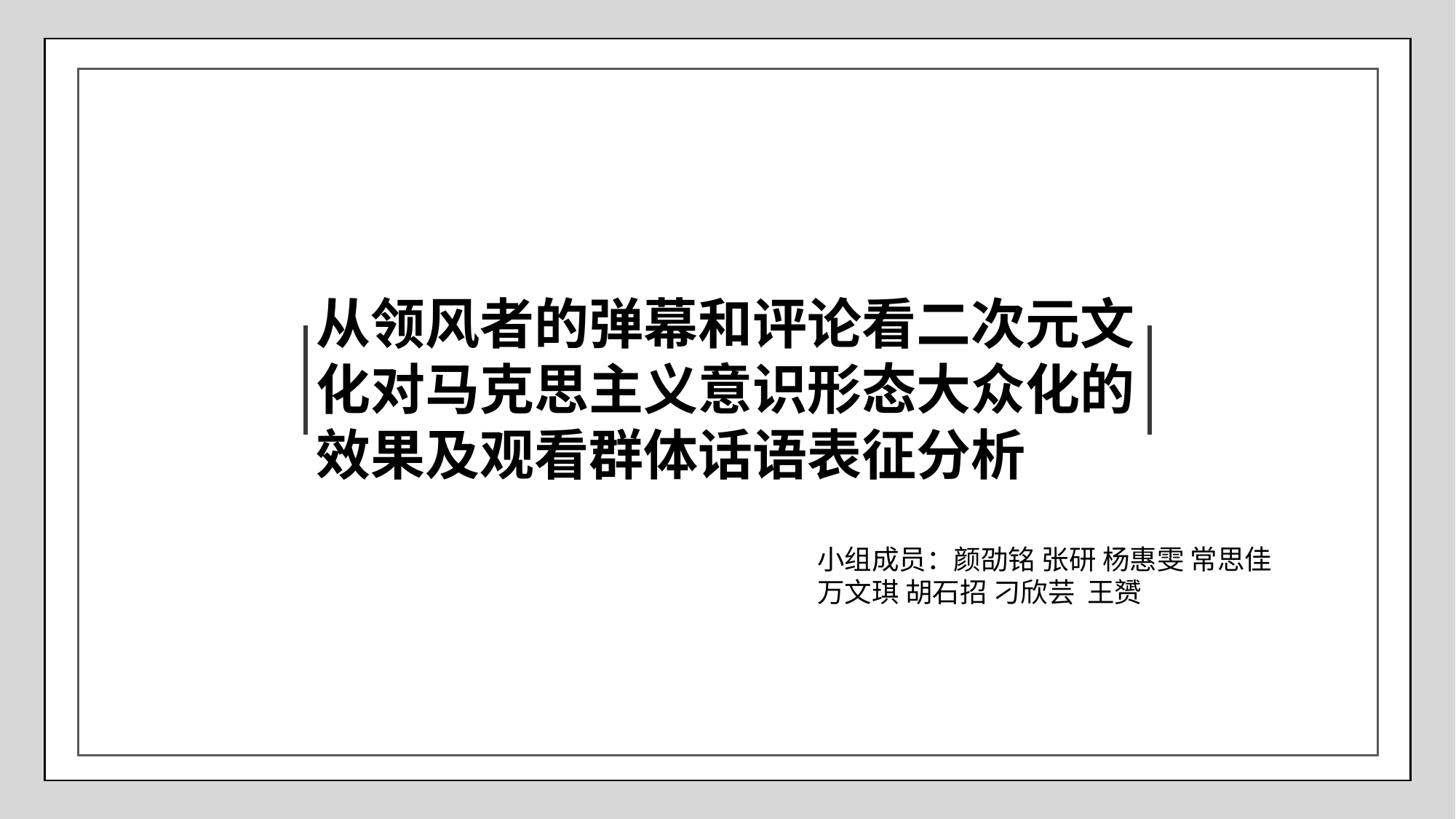

从领风者的弹幕和评论看二次元文化对马克思主义意识形态大众化的效果及观看群体话语表征分析
小组成员：颜劭铭 张研 杨惠雯 常思佳 万文琪 胡石招 刁欣芸  王赟